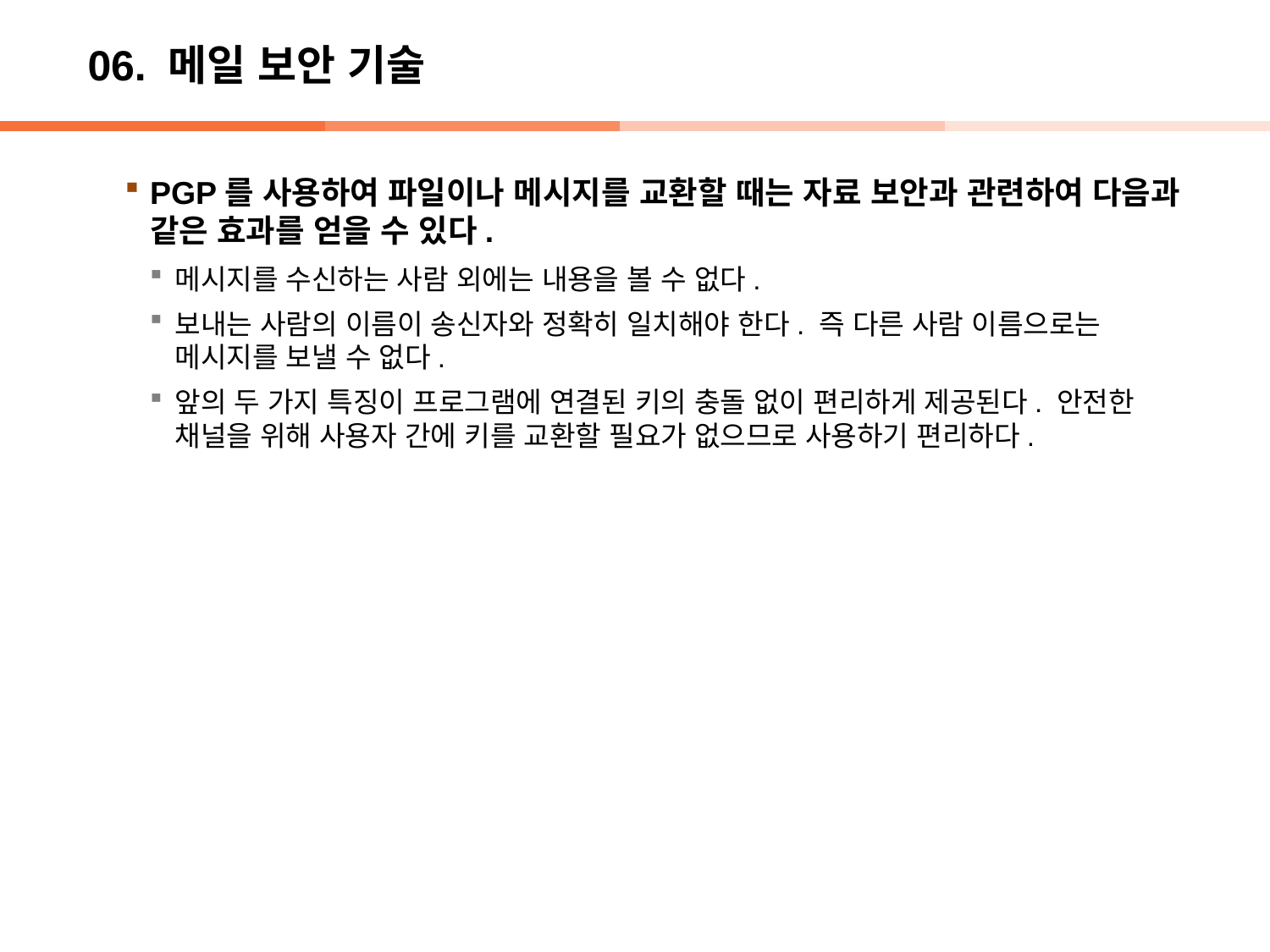

# 06. 메일 보안 기술
PGP를 사용하여 파일이나 메시지를 교환할 때는 자료 보안과 관련하여 다음과 같은 효과를 얻을 수 있다.
메시지를 수신하는 사람 외에는 내용을 볼 수 없다.
보내는 사람의 이름이 송신자와 정확히 일치해야 한다. 즉 다른 사람 이름으로는 메시지를 보낼 수 없다.
앞의 두 가지 특징이 프로그램에 연결된 키의 충돌 없이 편리하게 제공된다. 안전한 채널을 위해 사용자 간에 키를 교환할 필요가 없으므로 사용하기 편리하다.